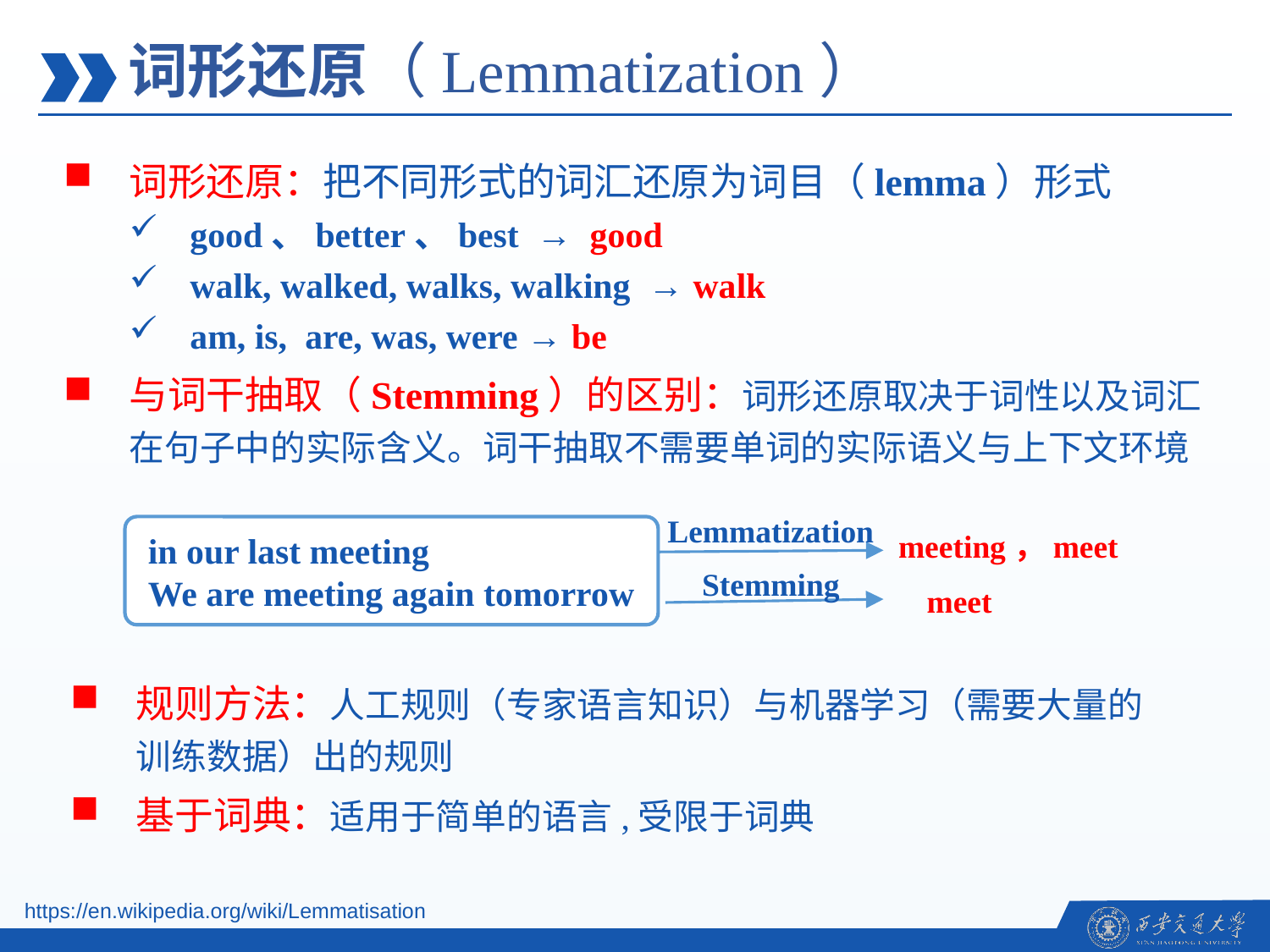

词形还原（Lemmatization）
词形还原：把不同形式的词汇还原为词目（lemma）形式
good、better、best  →  good
walk, walked, walks, walking  → walk
am, is,  are, was, were → be
与词干抽取（Stemming）的区别：词形还原取决于词性以及词汇在句子中的实际含义。词干抽取不需要单词的实际语义与上下文环境
Lemmatization
meeting，meet
in our last meeting
We are meeting again tomorrow
Stemming
meet
规则方法：人工规则（专家语言知识）与机器学习（需要大量的训练数据）出的规则
基于词典：适用于简单的语言,受限于词典
https://en.wikipedia.org/wiki/Lemmatisation